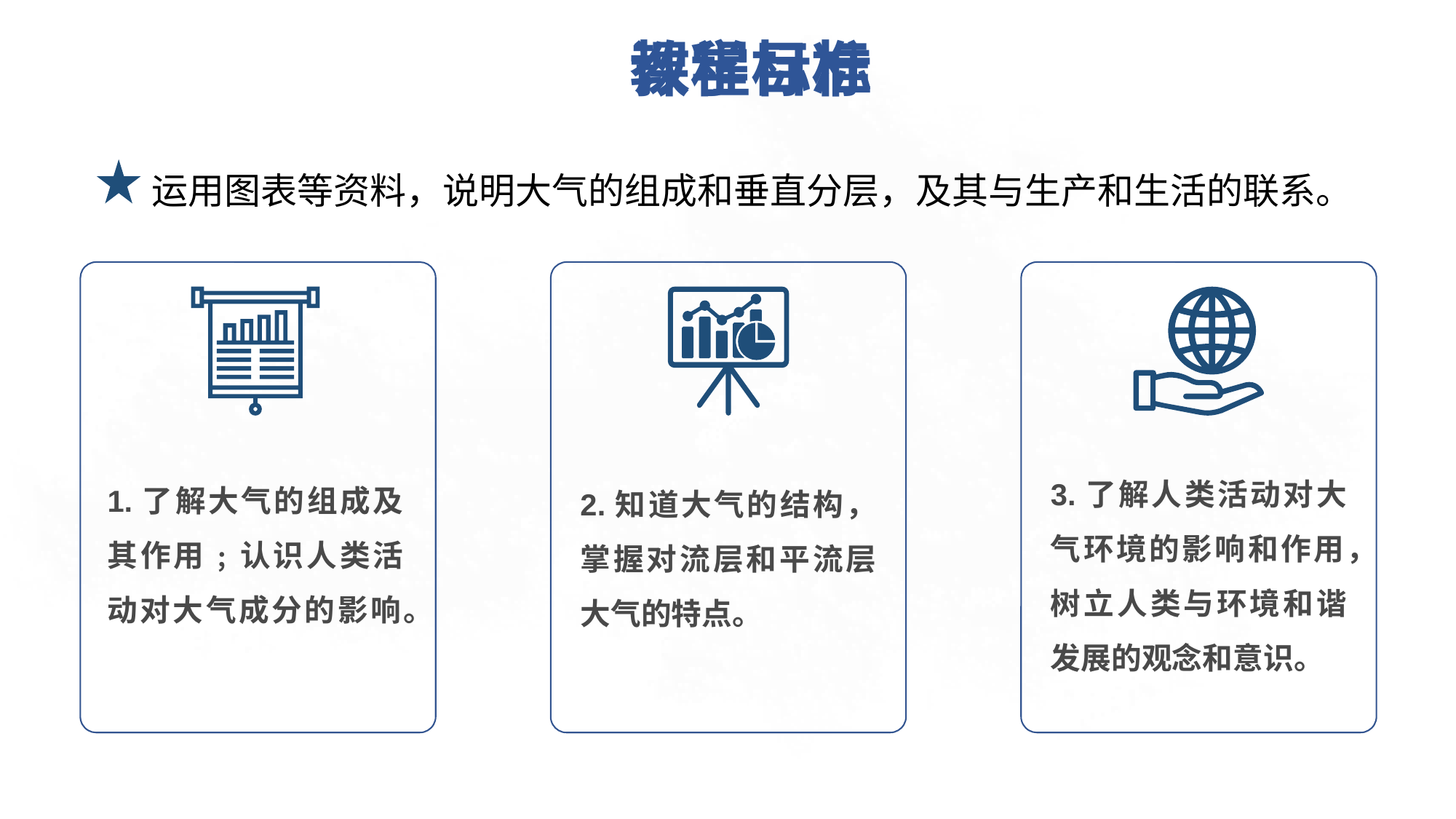

课程标准
教学目标
运用图表等资料，说明大气的组成和垂直分层，及其与生产和生活的联系。

1.了解大气的组成及其作用﹔认识人类活动对大气成分的影响。

2.知道大气的结构，掌握对流层和平流层大气的特点。

3.了解人类活动对大气环境的影响和作用，树立人类与环境和谐发展的观念和意识。